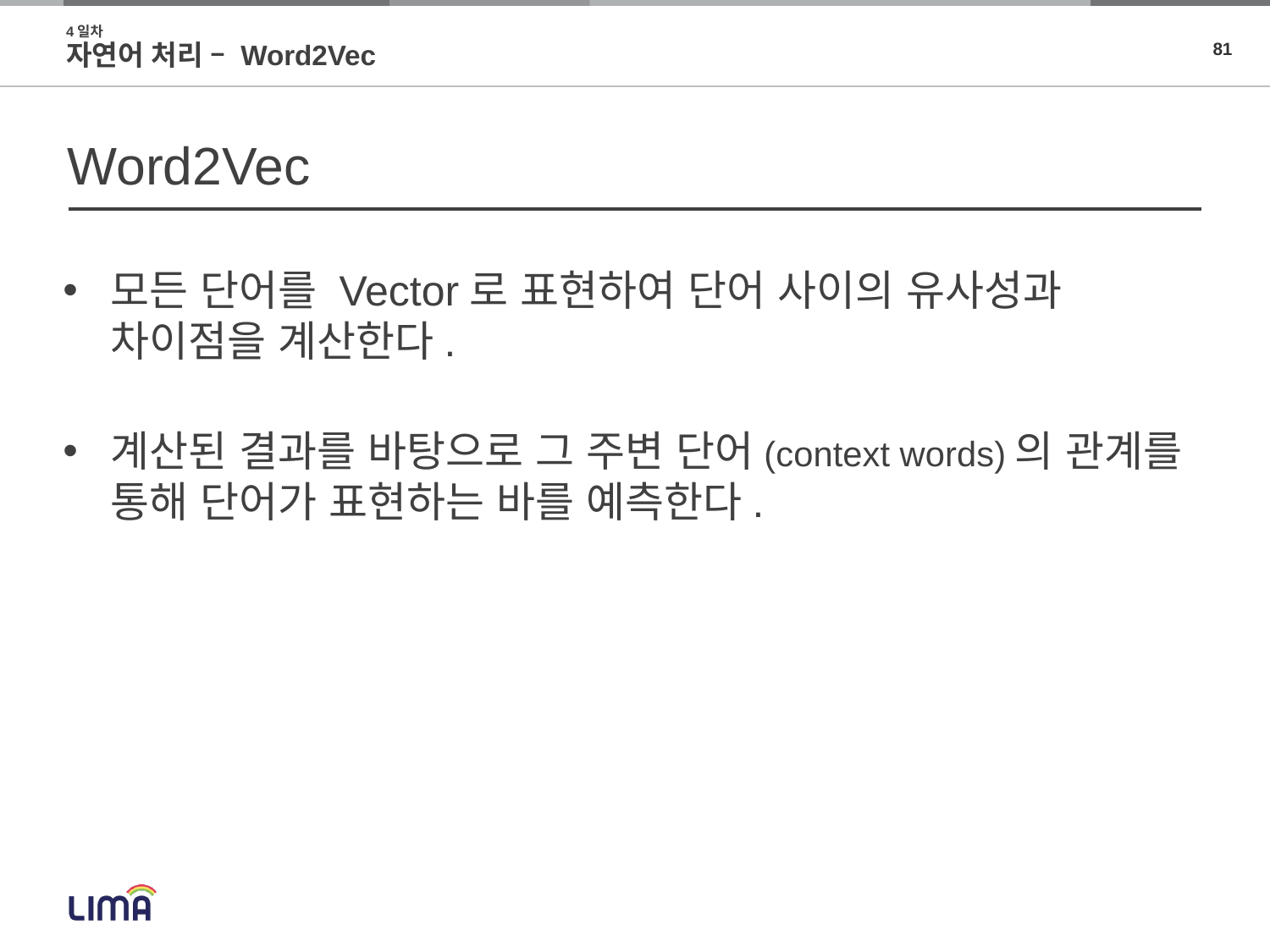

4일차
자연어 처리 – Word2Vec
# Word2Vec
모든 단어를 Vector로 표현하여 단어 사이의 유사성과 차이점을 계산한다.
계산된 결과를 바탕으로 그 주변 단어(context words)의 관계를 통해 단어가 표현하는 바를 예측한다.